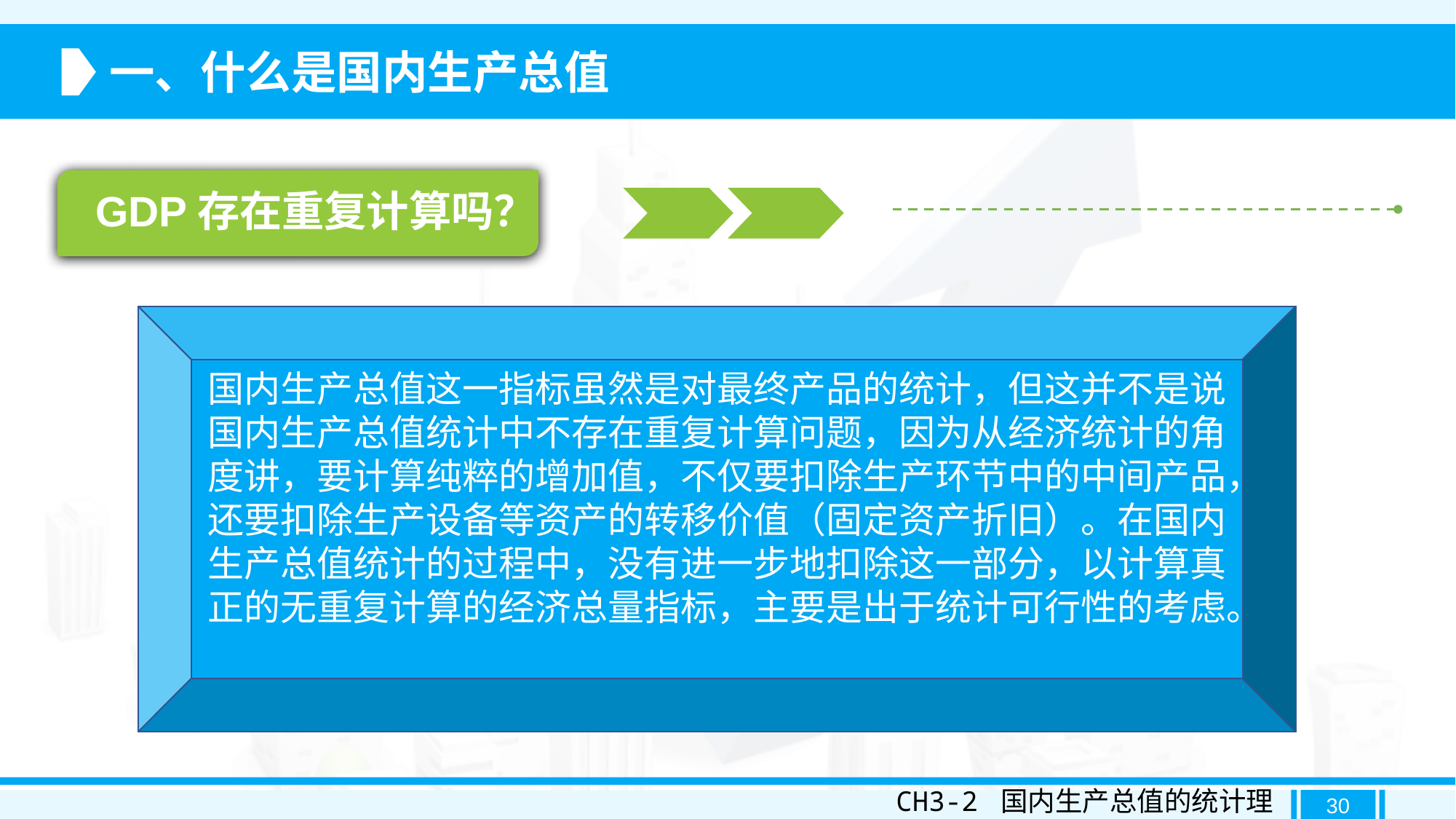

一、什么是国内生产总值

GDP存在重复计算吗？

国内生产总值这一指标虽然是对最终产品的统计，但这并不是说国内生产总值统计中不存在重复计算问题，因为从经济统计的角度讲，要计算纯粹的增加值，不仅要扣除生产环节中的中间产品，还要扣除生产设备等资产的转移价值（固定资产折旧）。在国内生产总值统计的过程中，没有进一步地扣除这一部分，以计算真正的无重复计算的经济总量指标，主要是出于统计可行性的考虑。
CH3-2 国内生产总值的统计理论
30